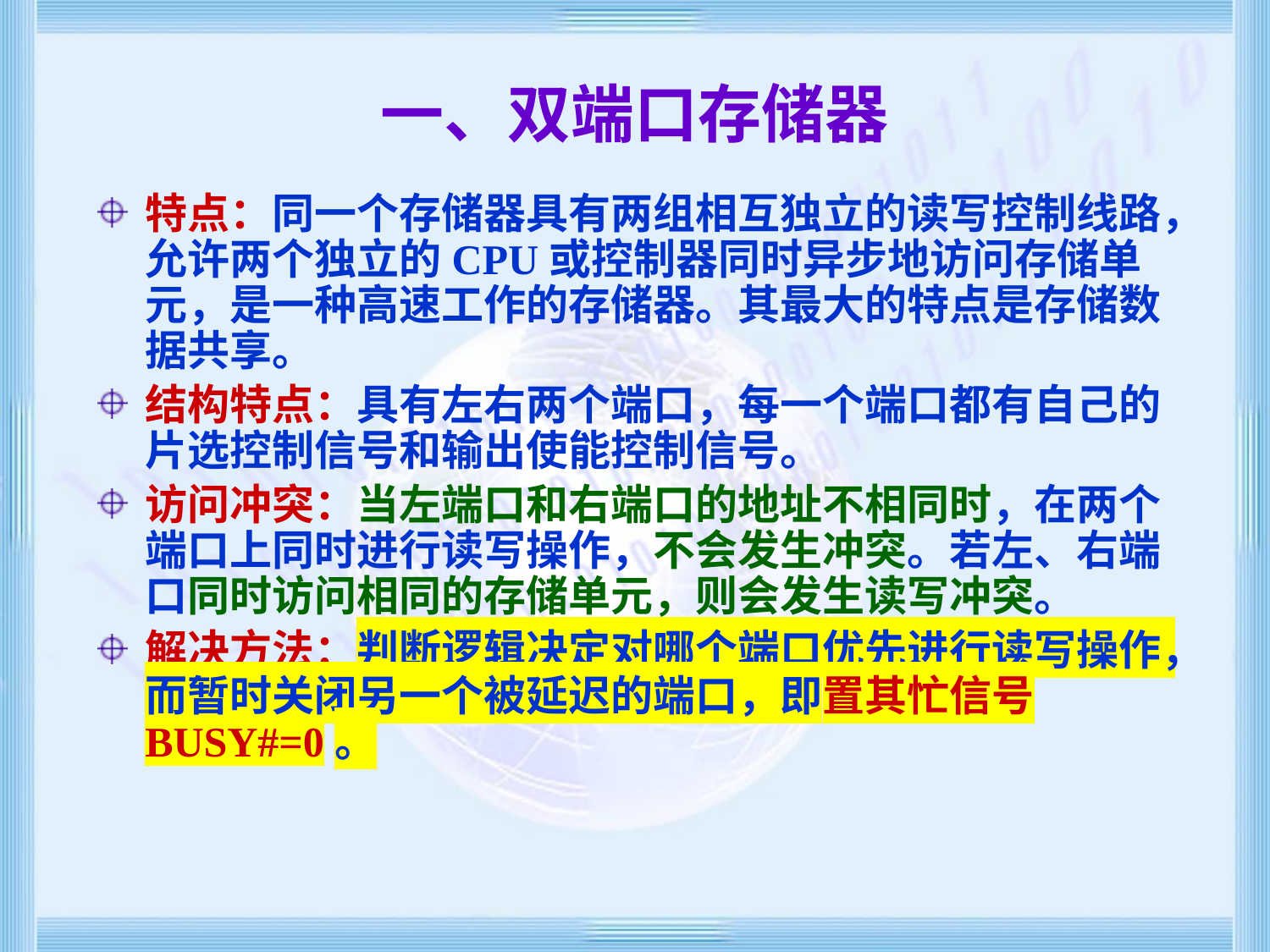

# 一、双端口存储器
特点：同一个存储器具有两组相互独立的读写控制线路，允许两个独立的CPU或控制器同时异步地访问存储单元，是一种高速工作的存储器。其最大的特点是存储数据共享。
结构特点：具有左右两个端口，每一个端口都有自己的片选控制信号和输出使能控制信号。
访问冲突：当左端口和右端口的地址不相同时，在两个端口上同时进行读写操作，不会发生冲突。若左、右端口同时访问相同的存储单元，则会发生读写冲突。
解决方法：判断逻辑决定对哪个端口优先进行读写操作，而暂时关闭另一个被延迟的端口，即置其忙信号BUSY#=0。
119